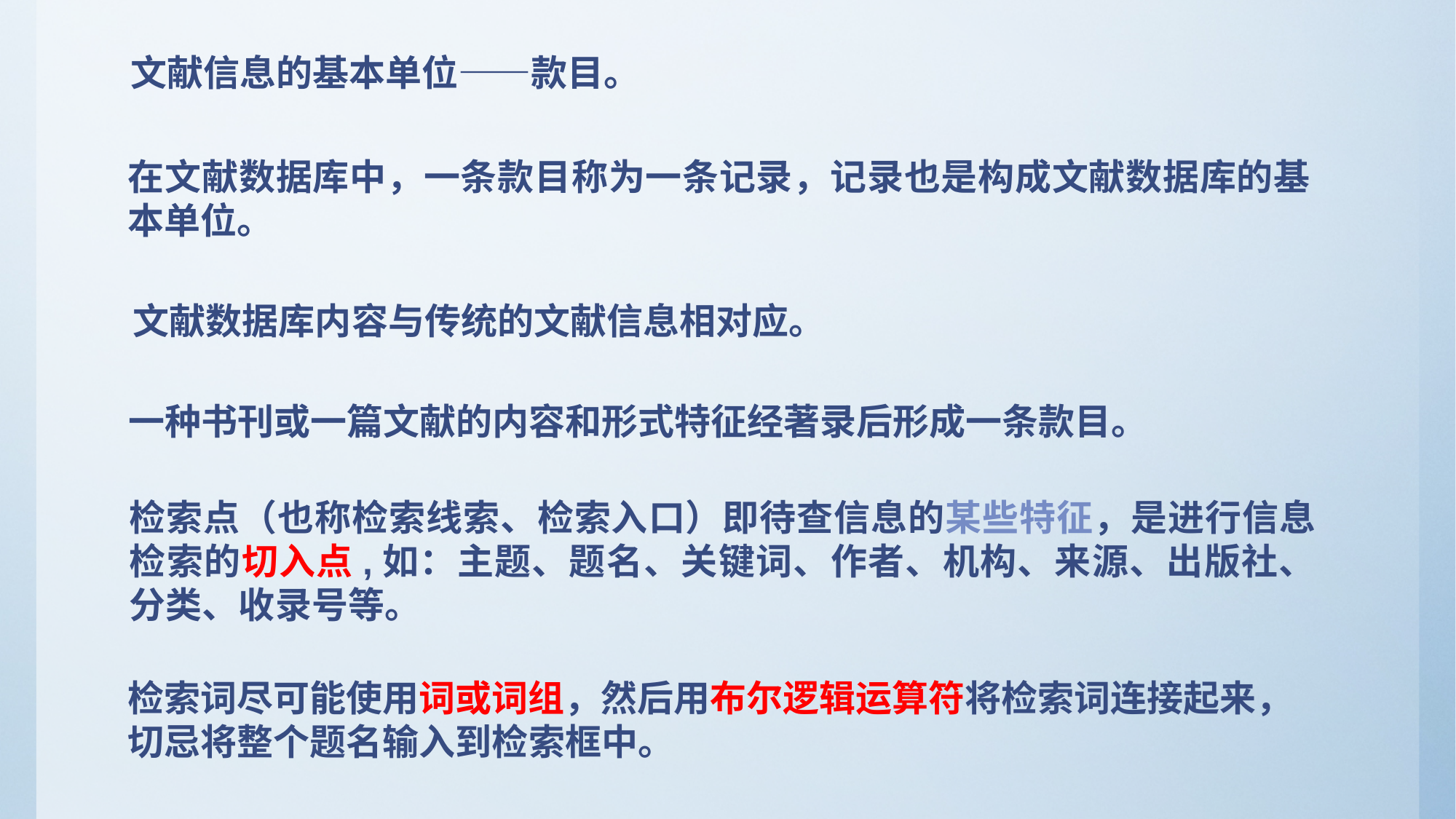

文献信息的基本单位——款目。
在文献数据库中，一条款目称为一条记录，记录也是构成文献数据库的基本单位。
文献数据库内容与传统的文献信息相对应。
一种书刊或一篇文献的内容和形式特征经著录后形成一条款目。
检索点（也称检索线索、检索入口）即待查信息的某些特征，是进行信息检索的切入点,如：主题、题名、关键词、作者、机构、来源、出版社、分类、收录号等。
检索词尽可能使用词或词组，然后用布尔逻辑运算符将检索词连接起来，切忌将整个题名输入到检索框中。